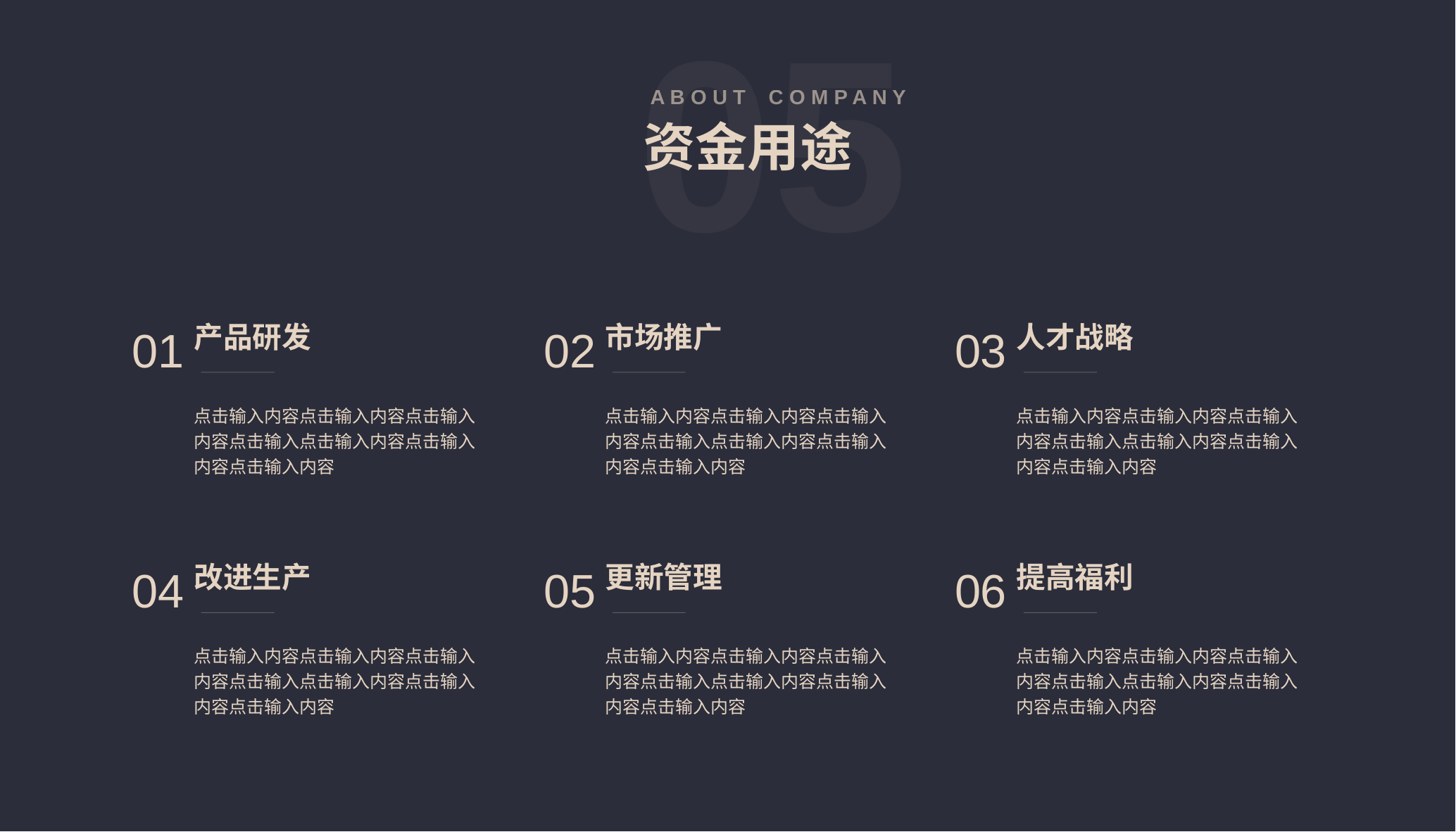

05
A B O U T    C O M P A N Y
资金用途
01
产品研发

点击输入内容点击输入内容点击输入内容点击输入点击输入内容点击输入内容点击输入内容
02
市场推广

点击输入内容点击输入内容点击输入内容点击输入点击输入内容点击输入内容点击输入内容
03
人才战略

点击输入内容点击输入内容点击输入内容点击输入点击输入内容点击输入内容点击输入内容
04
改进生产

点击输入内容点击输入内容点击输入内容点击输入点击输入内容点击输入内容点击输入内容
05
更新管理

点击输入内容点击输入内容点击输入内容点击输入点击输入内容点击输入内容点击输入内容
06
提高福利

点击输入内容点击输入内容点击输入内容点击输入点击输入内容点击输入内容点击输入内容